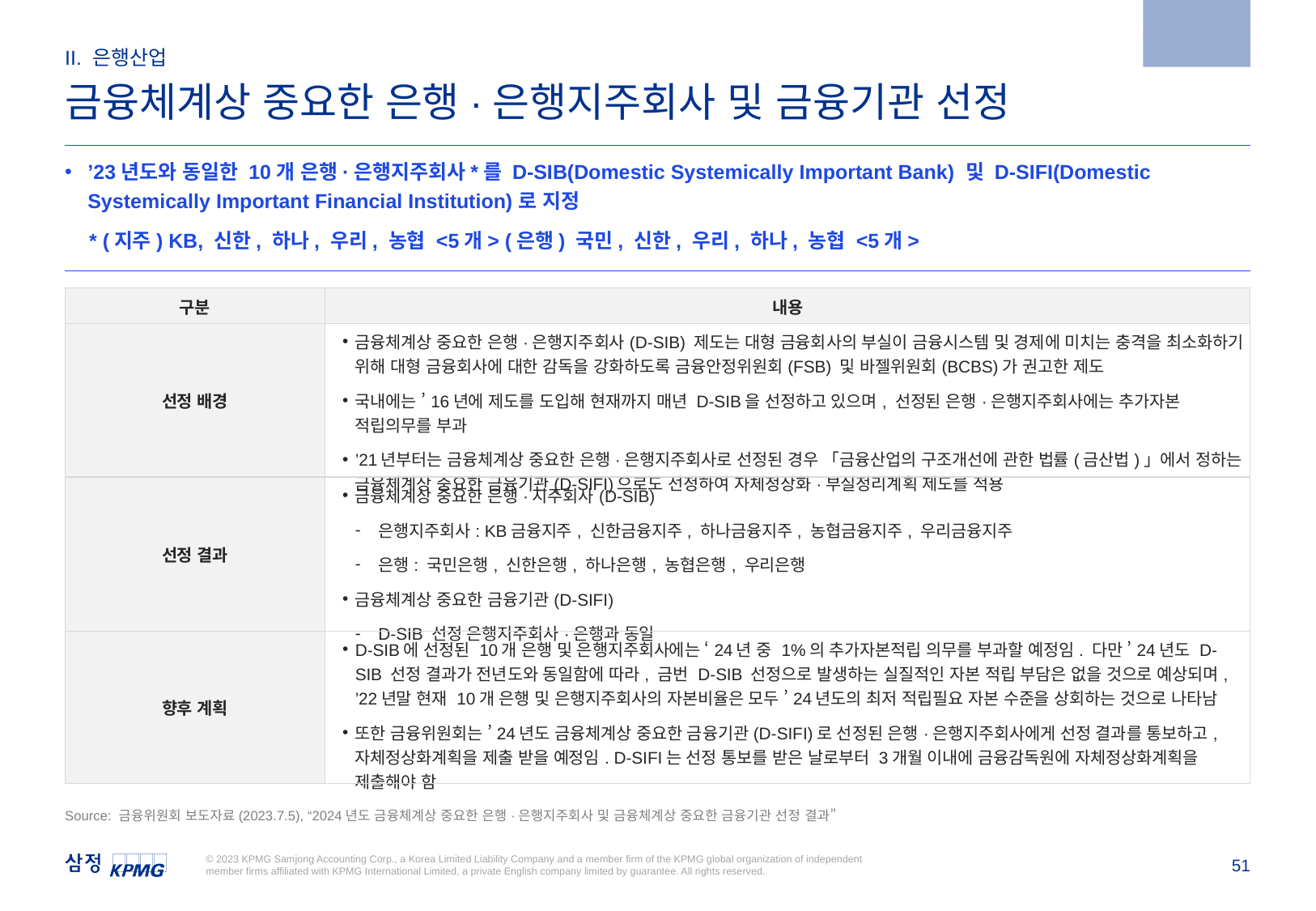

2023.7.5
II. 은행산업
금융체계상 중요한 은행·은행지주회사 및 금융기관 선정
’23년도와 동일한 10개 은행·은행지주회사*를 D-SIB(Domestic Systemically Important Bank) 및 D-SIFI(Domestic Systemically Important Financial Institution)로 지정
* (지주) KB, 신한, 하나, 우리, 농협 <5개> (은행) 국민, 신한, 우리, 하나, 농협 <5개>
| 구분 | 내용 |
| --- | --- |
| 선정 배경 | 금융체계상 중요한 은행·은행지주회사(D-SIB) 제도는 대형 금융회사의 부실이 금융시스템 및 경제에 미치는 충격을 최소화하기 위해 대형 금융회사에 대한 감독을 강화하도록 금융안정위원회(FSB) 및 바젤위원회(BCBS)가 권고한 제도 국내에는 ’16년에 제도를 도입해 현재까지 매년 D-SIB을 선정하고 있으며, 선정된 은행·은행지주회사에는 추가자본 적립의무를 부과 ’21년부터는 금융체계상 중요한 은행·은행지주회사로 선정된 경우 「금융산업의 구조개선에 관한 법률(금산법)」에서 정하는 금융체계상 중요한 금융기관(D-SIFI)으로도 선정하여 자체정상화·부실정리계획 제도를 적용 |
| 선정 결과 | 금융체계상 중요한 은행·지주회사(D-SIB) 은행지주회사: KB금융지주, 신한금융지주, 하나금융지주, 농협금융지주, 우리금융지주 은행: 국민은행, 신한은행, 하나은행, 농협은행, 우리은행 금융체계상 중요한 금융기관(D-SIFI) D-SIB 선정 은행지주회사·은행과 동일 |
| 향후 계획 | D-SIB에 선정된 10개 은행 및 은행지주회사에는 ‘24년 중 1%의 추가자본적립 의무를 부과할 예정임. 다만 ’24년도 D-SIB 선정 결과가 전년도와 동일함에 따라, 금번 D-SIB 선정으로 발생하는 실질적인 자본 적립 부담은 없을 것으로 예상되며, ’22년말 현재 10개 은행 및 은행지주회사의 자본비율은 모두 ’24년도의 최저 적립필요 자본 수준을 상회하는 것으로 나타남 또한 금융위원회는 ’24년도 금융체계상 중요한 금융기관(D-SIFI)로 선정된 은행·은행지주회사에게 선정 결과를 통보하고, 자체정상화계획을 제출 받을 예정임. D-SIFI는 선정 통보를 받은 날로부터 3개월 이내에 금융감독원에 자체정상화계획을 제출해야 함 |
Source: 금융위원회 보도자료(2023.7.5), “2024년도 금융체계상 중요한 은행·은행지주회사 및 금융체계상 중요한 금융기관 선정 결과”